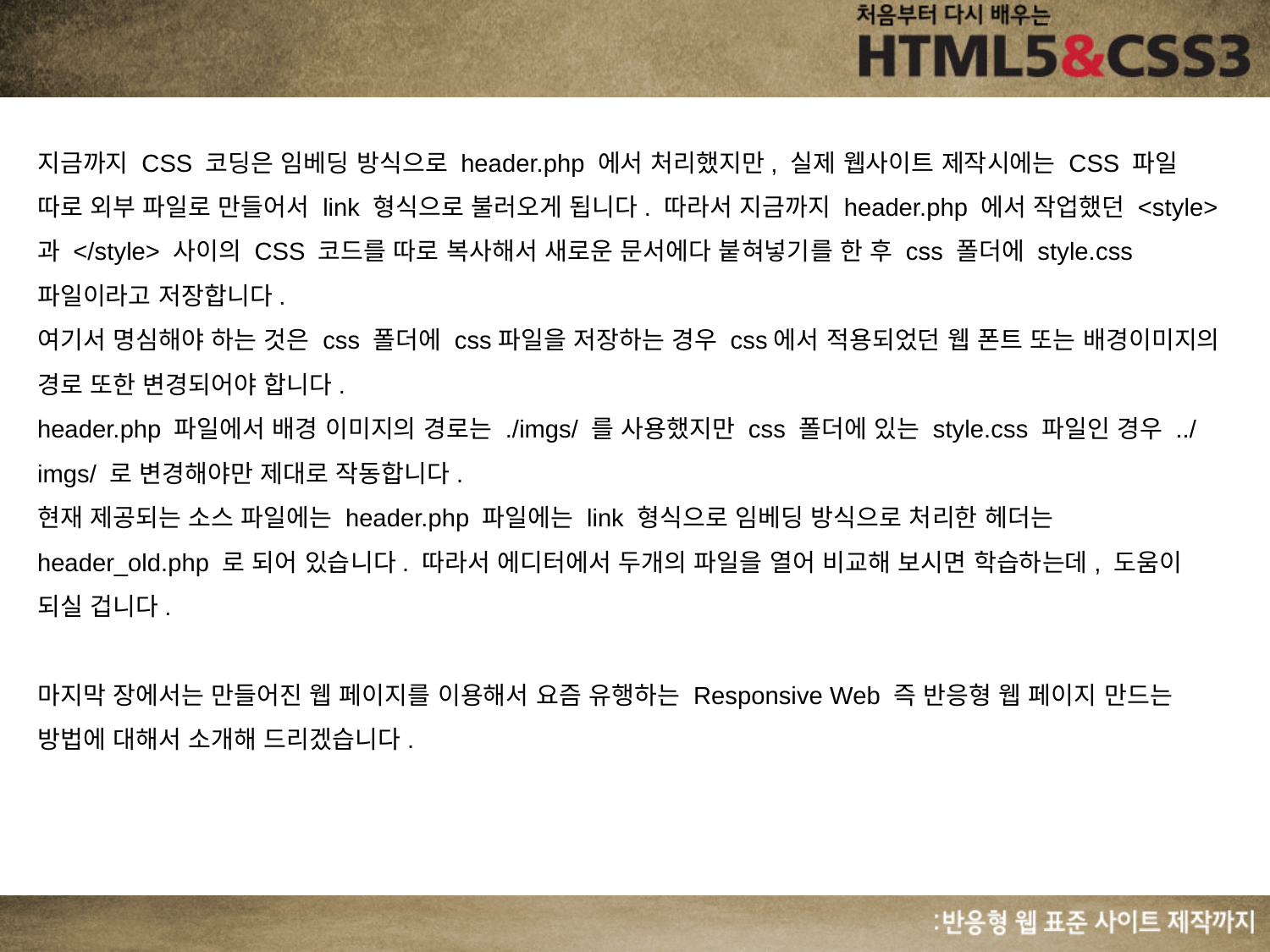

지금까지 CSS 코딩은 임베딩 방식으로 header.php 에서 처리했지만, 실제 웹사이트 제작시에는 CSS 파일 따로 외부 파일로 만들어서 link 형식으로 불러오게 됩니다. 따라서 지금까지 header.php 에서 작업했던 <style>과 </style> 사이의 CSS 코드를 따로 복사해서 새로운 문서에다 붙혀넣기를 한 후 css 폴더에 style.css 파일이라고 저장합니다.
여기서 명심해야 하는 것은 css 폴더에 css파일을 저장하는 경우 css에서 적용되었던 웹 폰트 또는 배경이미지의 경로 또한 변경되어야 합니다.
header.php 파일에서 배경 이미지의 경로는 ./imgs/ 를 사용했지만 css 폴더에 있는 style.css 파일인 경우 ../imgs/ 로 변경해야만 제대로 작동합니다.
현재 제공되는 소스 파일에는 header.php 파일에는 link 형식으로 임베딩 방식으로 처리한 헤더는 header_old.php 로 되어 있습니다. 따라서 에디터에서 두개의 파일을 열어 비교해 보시면 학습하는데, 도움이 되실 겁니다.

마지막 장에서는 만들어진 웹 페이지를 이용해서 요즘 유행하는 Responsive Web 즉 반응형 웹 페이지 만드는 방법에 대해서 소개해 드리겠습니다.